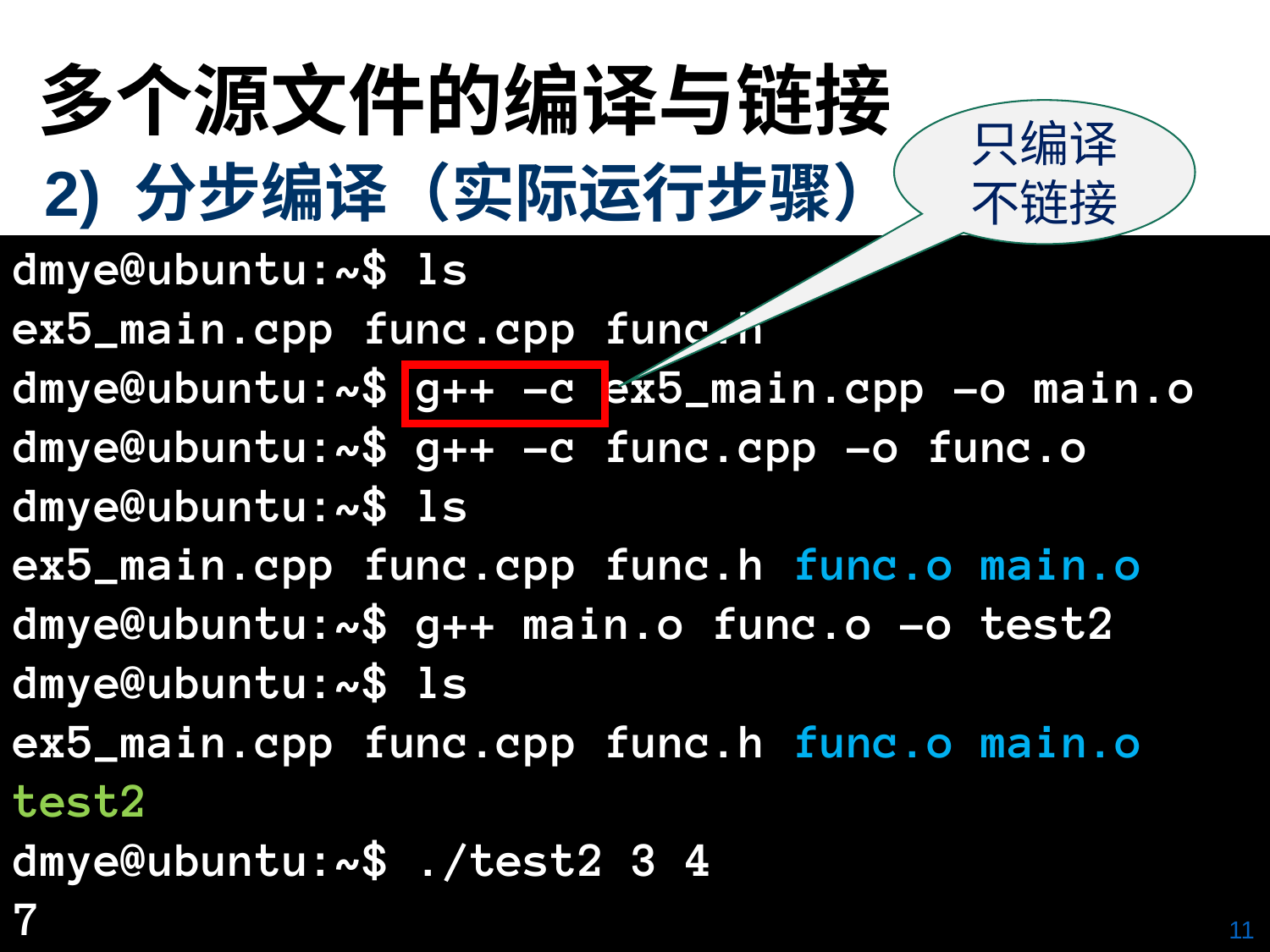

# 多个源文件的编译与链接
只编译不链接
2) 分步编译（实际运行步骤）
dmye@ubuntu:~$ ls
ex5_main.cpp func.cpp func.h
dmye@ubuntu:~$ g++ -c ex5_main.cpp -o main.o
dmye@ubuntu:~$ g++ -c func.cpp -o func.o
dmye@ubuntu:~$ ls
ex5_main.cpp func.cpp func.h func.o main.o
dmye@ubuntu:~$ g++ main.o func.o -o test2
dmye@ubuntu:~$ ls
ex5_main.cpp func.cpp func.h func.o main.o test2
dmye@ubuntu:~$ ./test2 3 4
7

11